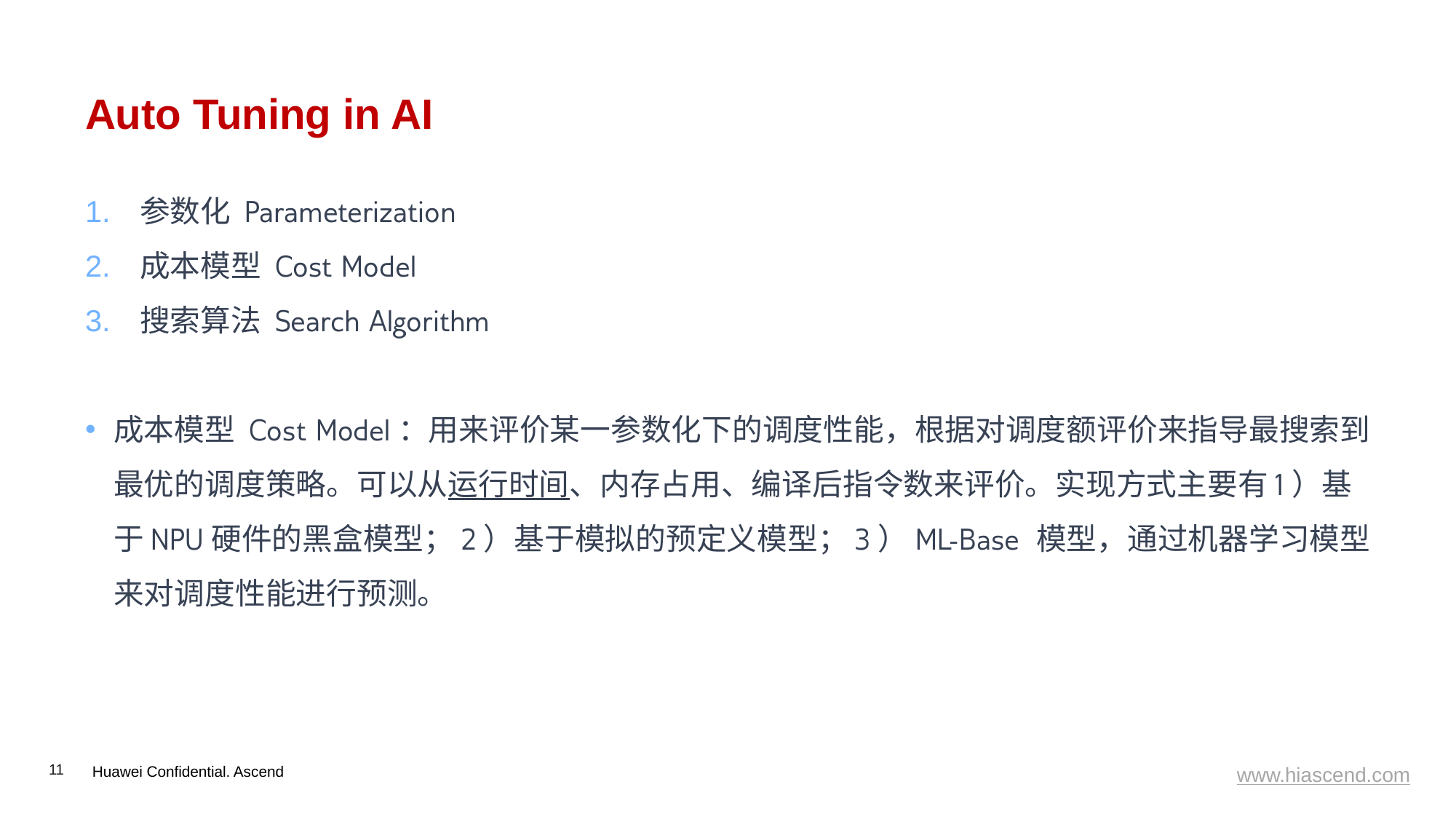

# Auto Tuning in AI
参数化 Parameterization
成本模型 Cost Model
搜索算法 Search Algorithm

成本模型 Cost Model：用来评价某一参数化下的调度性能，根据对调度额评价来指导最搜索到最优的调度策略。可以从运行时间、内存占用、编译后指令数来评价。实现方式主要有1）基于NPU硬件的黑盒模型；2）基于模拟的预定义模型；3）ML-Base 模型，通过机器学习模型来对调度性能进行预测。